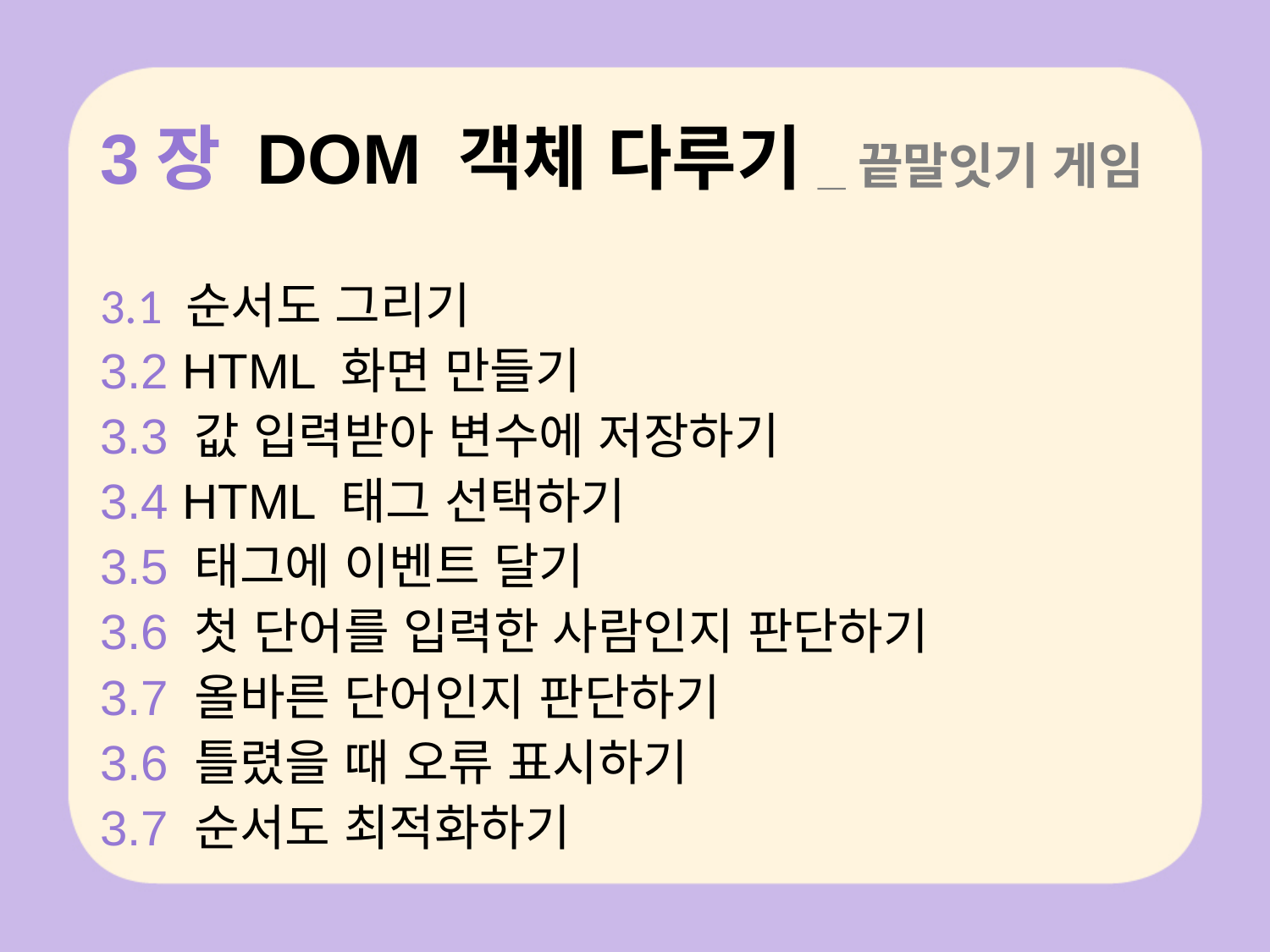

# 3장 DOM 객체 다루기_끝말잇기 게임
3.1 순서도 그리기
3.2 HTML 화면 만들기
3.3 값 입력받아 변수에 저장하기
3.4 HTML 태그 선택하기
3.5 태그에 이벤트 달기
3.6 첫 단어를 입력한 사람인지 판단하기
3.7 올바른 단어인지 판단하기
3.6 틀렸을 때 오류 표시하기
3.7 순서도 최적화하기